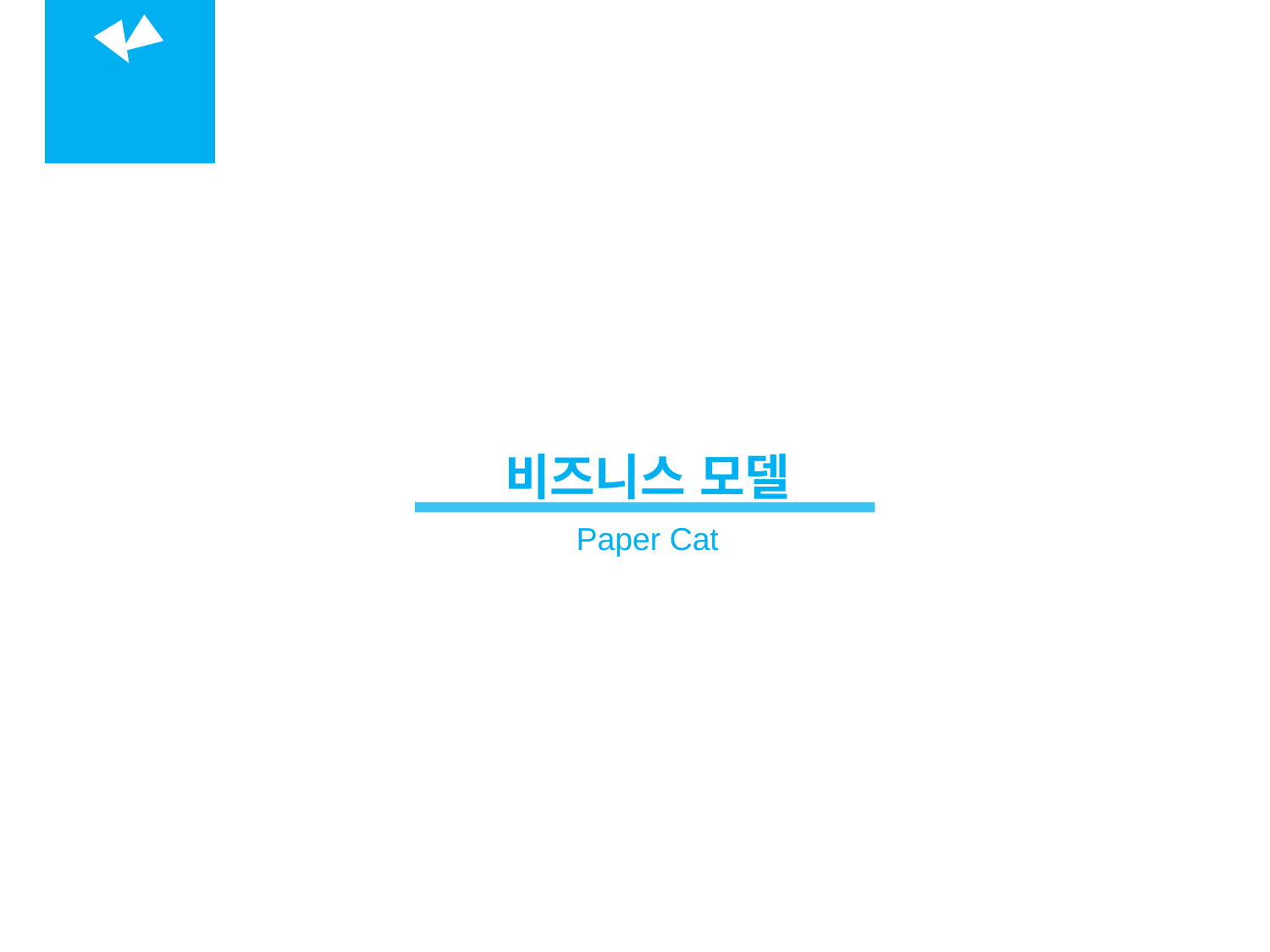

04
비즈니스 모델
비즈니스 모델

Paper Cat